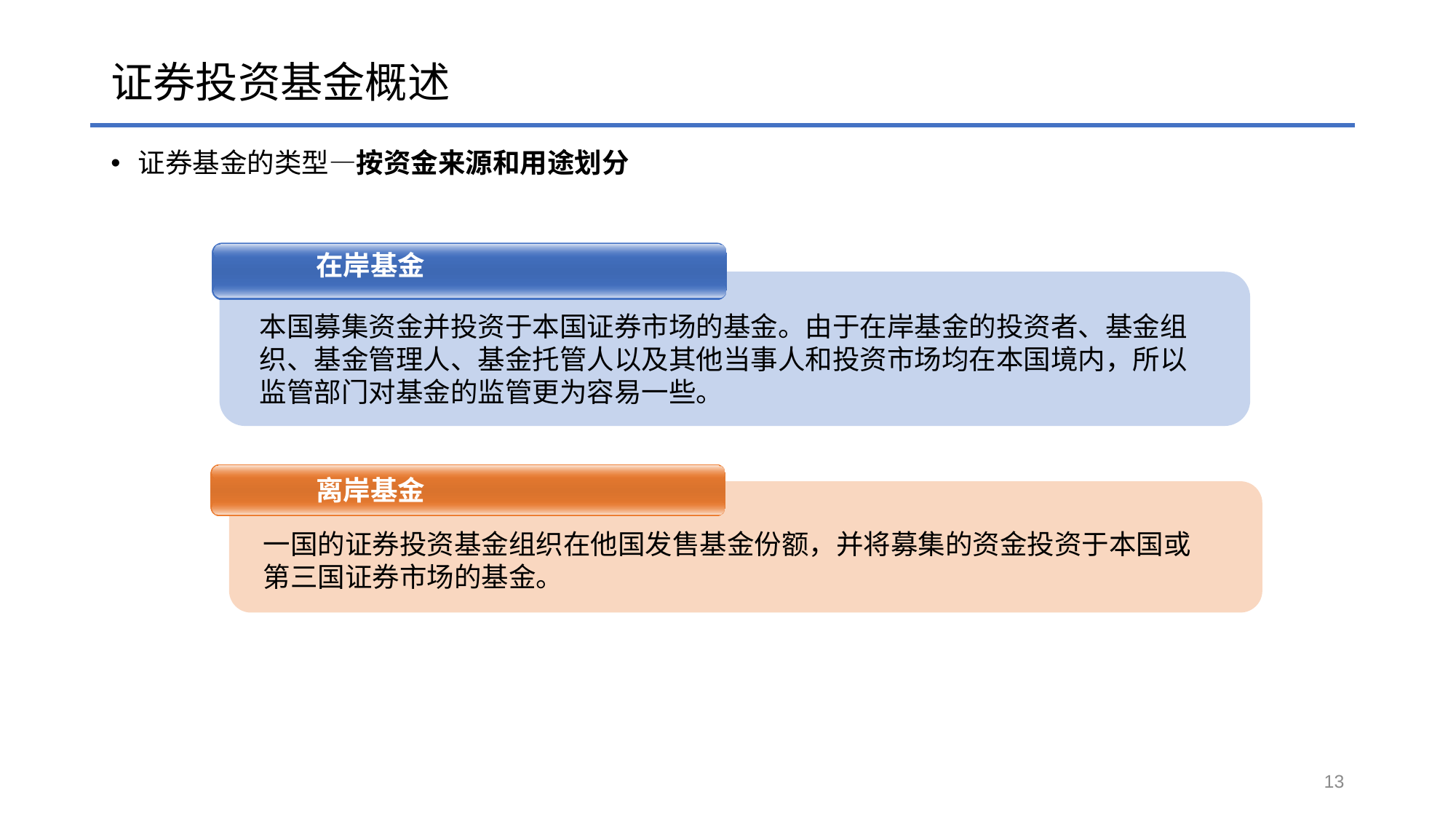

# 证券投资基金概述
证券基金的类型—按资金来源和用途划分

在岸基金

本国募集资金并投资于本国证券市场的基金。由于在岸基金的投资者、基金组织、基金管理人、基金托管人以及其他当事人和投资市场均在本国境内，所以监管部门对基金的监管更为容易一些。

离岸基金

一国的证券投资基金组织在他国发售基金份额，并将募集的资金投资于本国或第三国证券市场的基金。
13